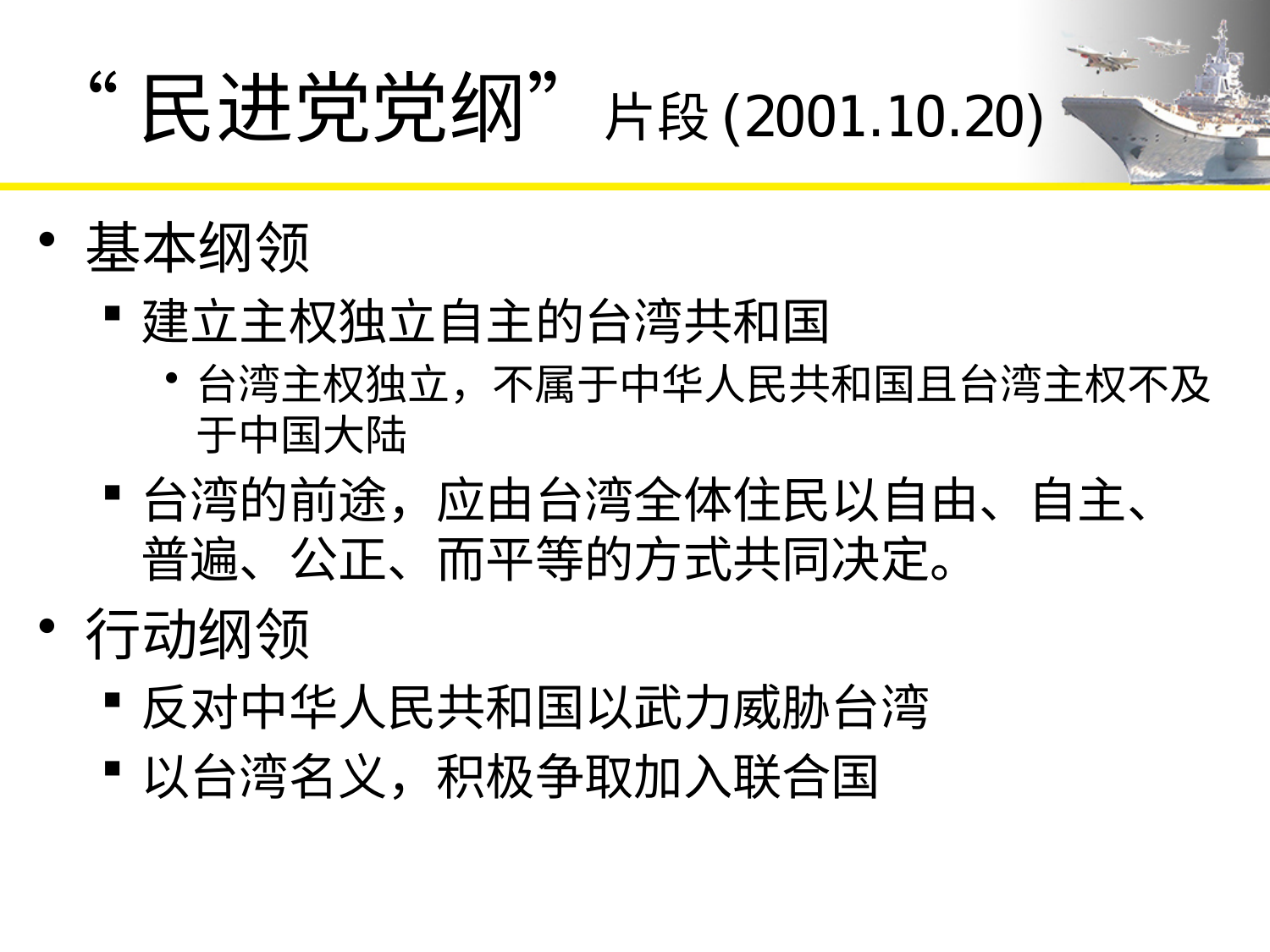

# “民进党党纲”片段(2001.10.20)
基本纲领
建立主权独立自主的台湾共和国
台湾主权独立，不属于中华人民共和国且台湾主权不及于中国大陆
台湾的前途，应由台湾全体住民以自由、自主、普遍、公正、而平等的方式共同决定。
行动纲领
反对中华人民共和国以武力威胁台湾
以台湾名义，积极争取加入联合国